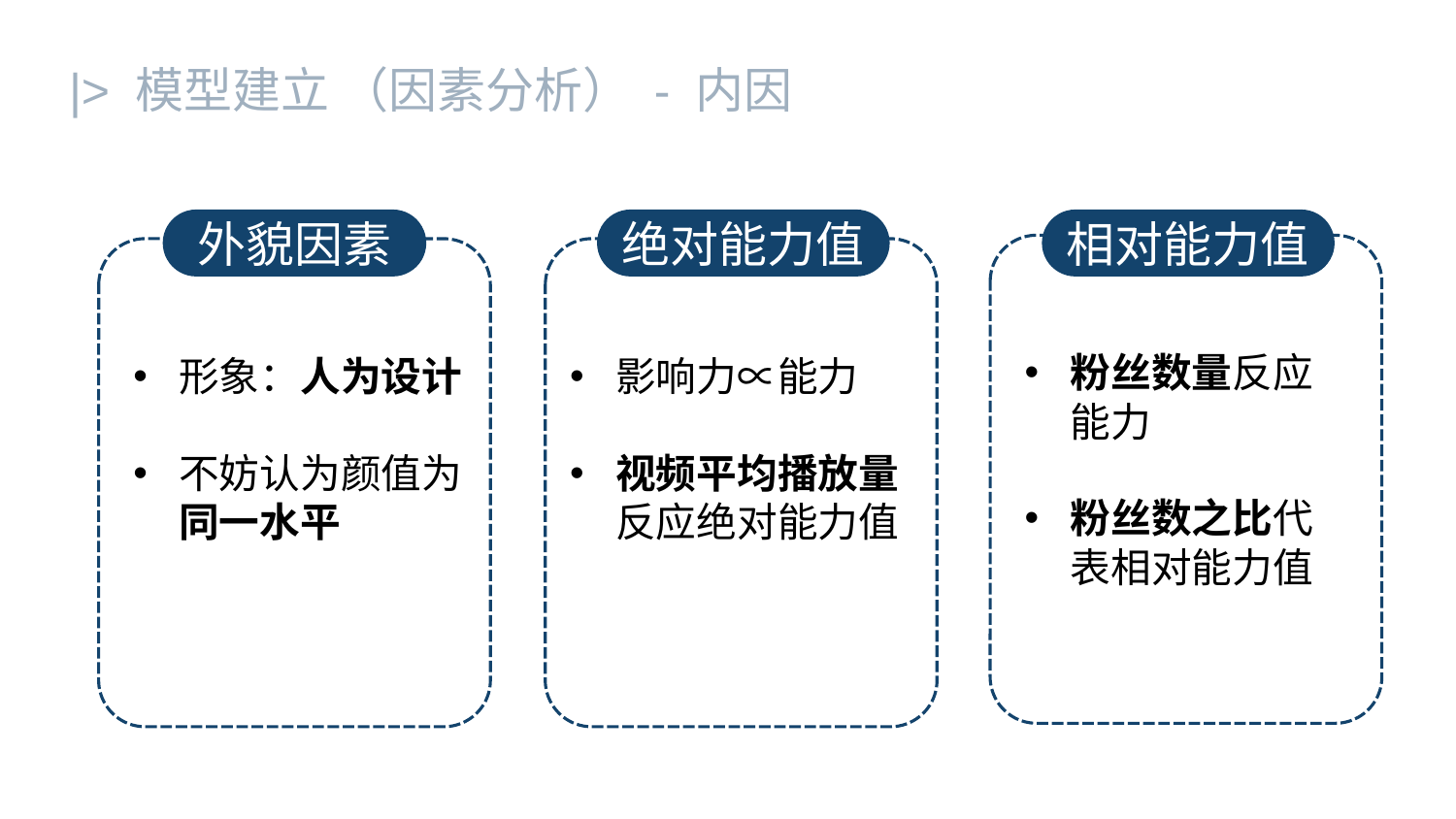

|> 模型建立 （因素分析） - 内因
我们假设，一个虚拟主播在交际圈中的影响力与以下因素有关：

内因
外貌因素（颜值）
虚拟主播的形象是人为设计的。
样本范围中，不妨认为虚拟主播的颜值为同一水平。
绝对能力值
影响力和能力正相关。
视频平均播放量反应绝对能力值。
相对能力值
粉丝数量反应能力。
粉丝数量之比（粉丝数量/最高粉丝数量）更具有研究价值，以此代表相对能力值。
外貌因素
绝对能力值
相对能力值

粉丝数量反应能力

粉丝数之比代表相对能力值
形象：人为设计

不妨认为颜值为同一水平
影响力∝能力

视频平均播放量反应绝对能力值